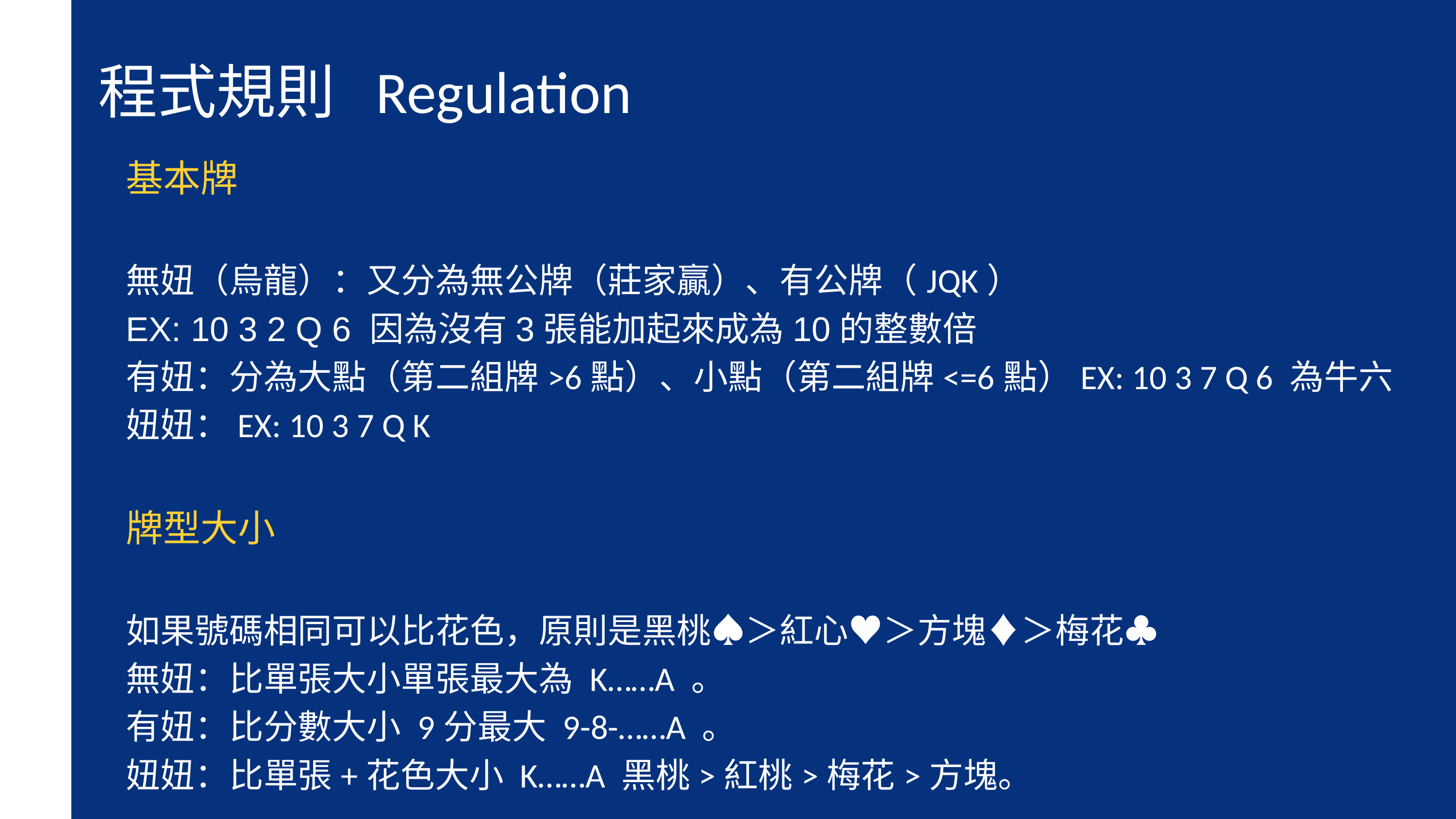

程式規則  Regulation

基本牌

無妞（烏龍）：又分為無公牌（莊家贏）、有公牌（JQK）
EX: 10 3 2 Q 6 因為沒有3張能加起來成為10的整數倍
有妞：分為大點（第二組牌>6點）、小點（第二組牌<=6點）EX: 10 3 7 Q 6 為牛六
妞妞：EX: 10 3 7 Q K

牌型大小

如果號碼相同可以比花色，原則是黑桃♠＞紅心♥＞方塊♦＞梅花♣
無妞：比單張大小單張最大為 K……A 。
有妞：比分數大小 9分最大 9-8-……A 。
妞妞：比單張+花色大小 K……A 黑桃>紅桃>梅花>方塊。